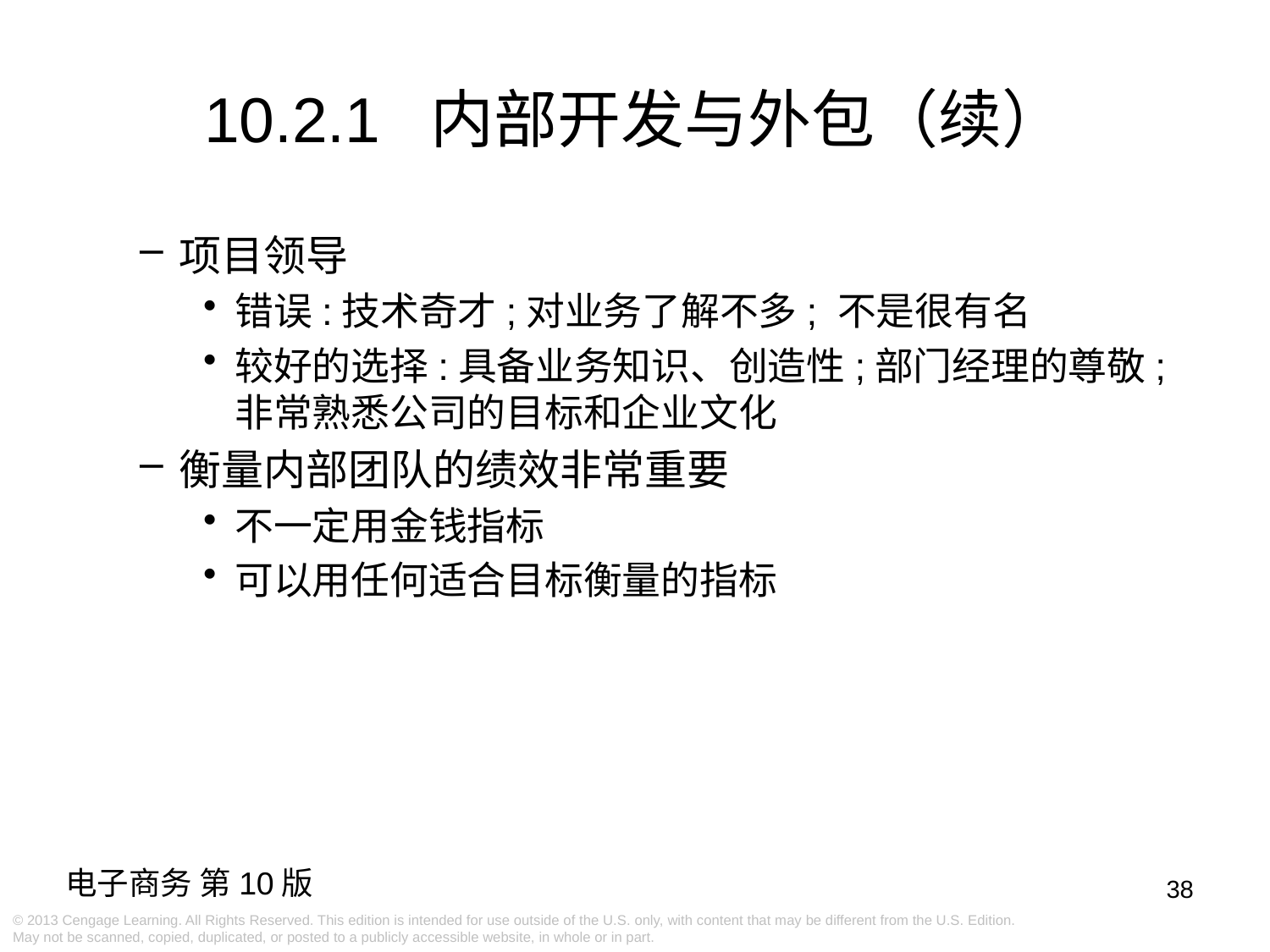

# 10.2.1  内部开发与外包（续）
项目领导
错误:技术奇才;对业务了解不多; 不是很有名
较好的选择:具备业务知识、创造性;部门经理的尊敬;非常熟悉公司的目标和企业文化
衡量内部团队的绩效非常重要
不一定用金钱指标
可以用任何适合目标衡量的指标
38